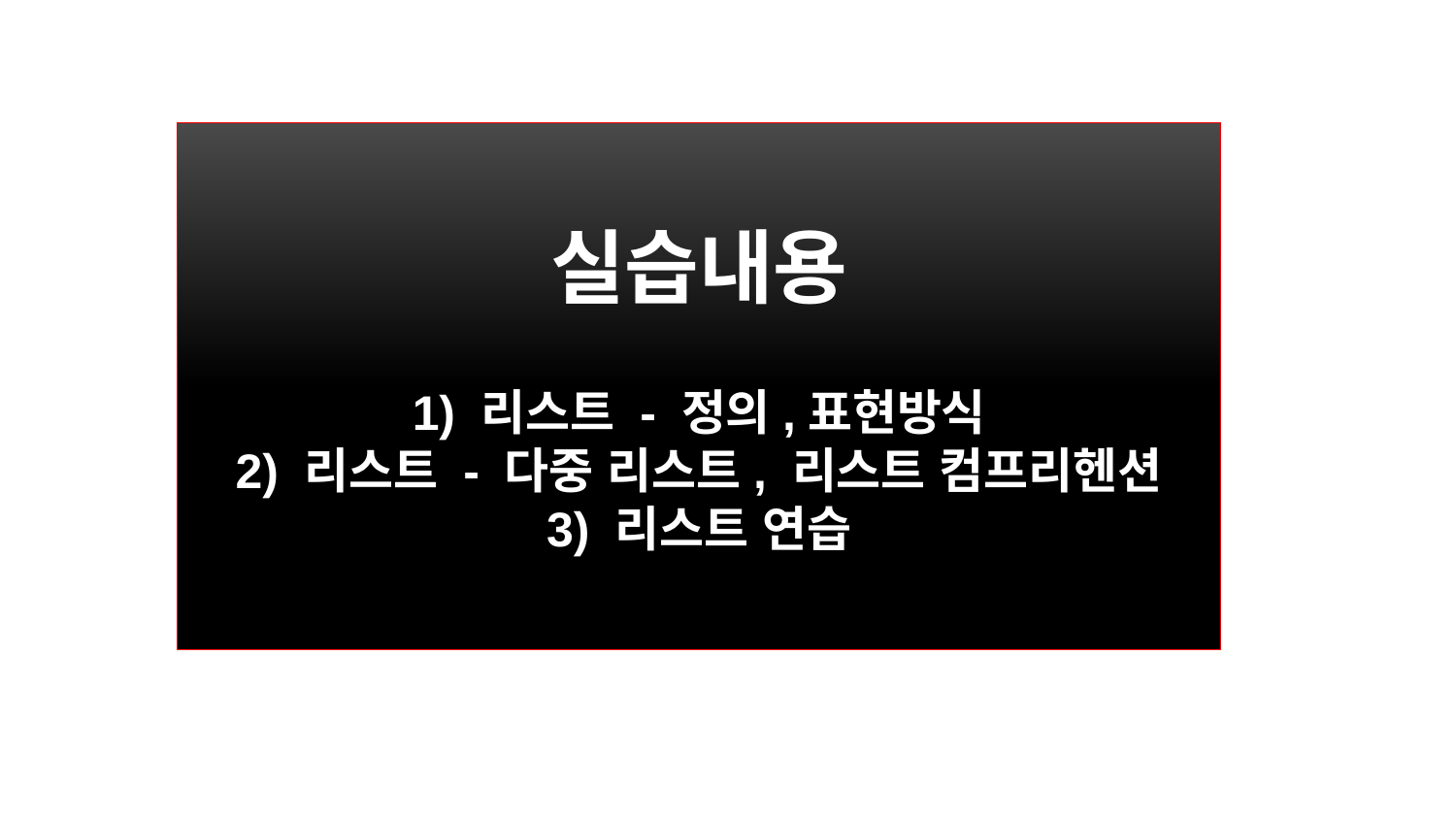

실습내용

1) 리스트 - 정의,표현방식
2) 리스트 - 다중 리스트, 리스트 컴프리헨션
3) 리스트 연습